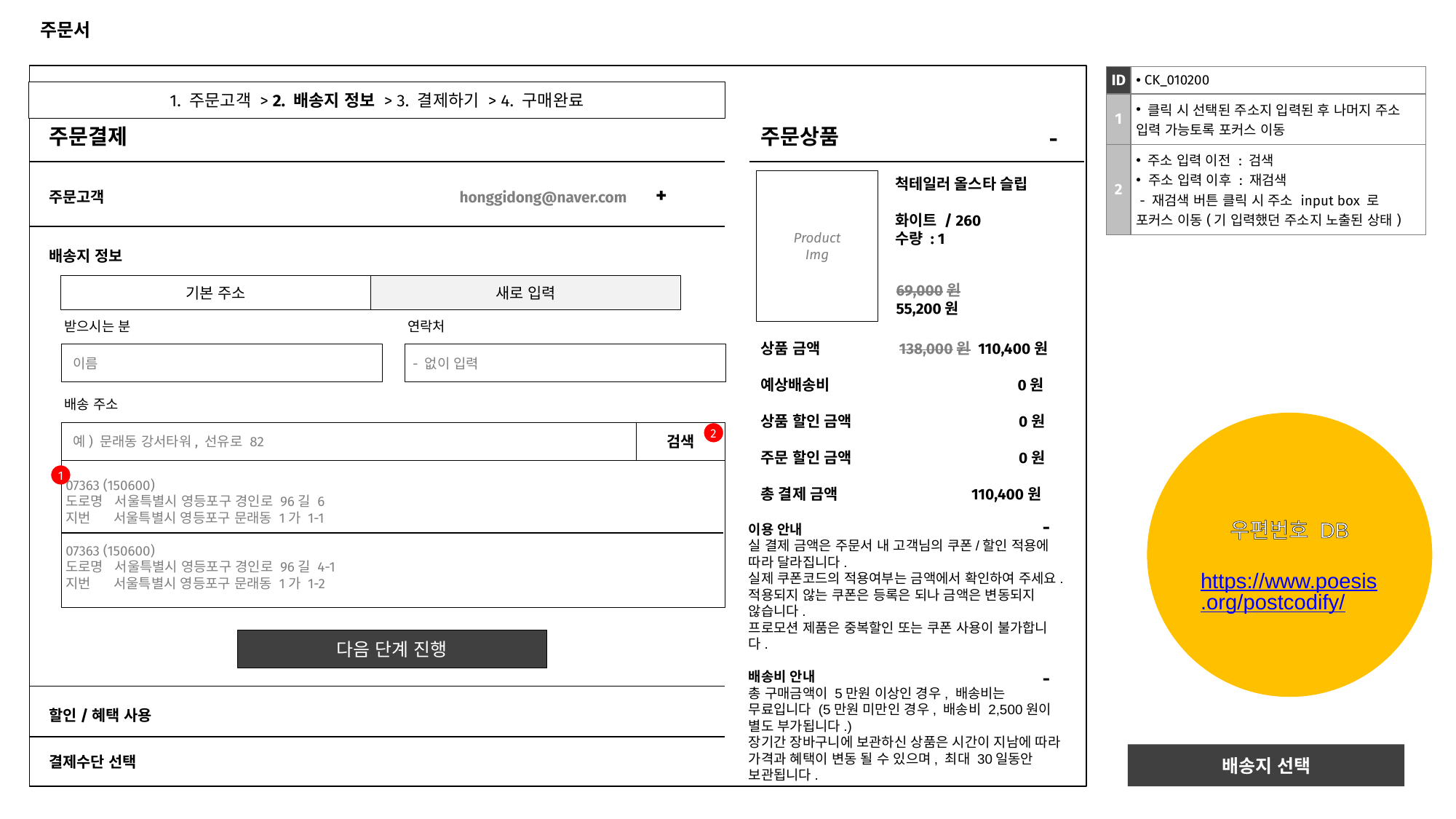

# 주문서

| ID | CK\_010200 |
| --- | --- |
| 1 | 클릭 시 선택된 주소지 입력된 후 나머지 주소 입력 가능토록 포커스 이동 |
| 2 | 주소 입력 이전 : 검색 주소 입력 이후 : 재검색 - 재검색 버튼 클릭 시 주소 input box 로 포커스 이동(기 입력했던 주소지 노출된 상태) |
1. 주문고객 > 2. 배송지 정보 > 3. 결제하기 > 4. 구매완료
주문결제
주문상품
-
Product
Img
척테일러 올스타 슬립

화이트 / 260
수량 : 1
주문고객                                                                                    honggidong@naver.com        +
배송지 정보
기본 주소
새로 입력
69,000원
55,200원
받으시는 분
연락처
상품 금액                  138,000원 110,400원

예상배송비                                            0원

상품 할인 금액                                       0원

주문 할인 금액                                       0원

총 결제 금액                               110,400원
 이름
 - 없이 입력
배송 주소
우편번호 DB

https://www.poesis.org/postcodify/
 예) 문래동 강서타워, 선유로 82
검색
2
07363 (150600)
도로명   서울특별시 영등포구 경인로 96길 6
지번      서울특별시 영등포구 문래동 1가 1-1

07363 (150600)
도로명   서울특별시 영등포구 경인로 96길 4-1
지번      서울특별시 영등포구 문래동 1가 1-2
1
기본 주소 사용
-

이용 안내
실 결제 금액은 주문서 내 고객님의 쿠폰/할인 적용에 따라 달라집니다.
실제 쿠폰코드의 적용여부는 금액에서 확인하여 주세요. 적용되지 않는 쿠폰은 등록은 되나 금액은 변동되지 않습니다. 
프로모션 제품은 중복할인 또는 쿠폰 사용이 불가합니다.
배송비 안내
총 구매금액이 5만원 이상인 경우, 배송비는 무료입니다 (5만원 미만인 경우, 배송비 2,500원이 별도 부가됩니다.)
장기간 장바구니에 보관하신 상품은 시간이 지남에 따라 가격과 혜택이 변동 될 수 있으며, 최대 30일동안 보관됩니다.
 배송 메모를 선택해주세요.
다음 단계 진행
-
할인/혜택 사용
배송지 선택
결제수단 선택